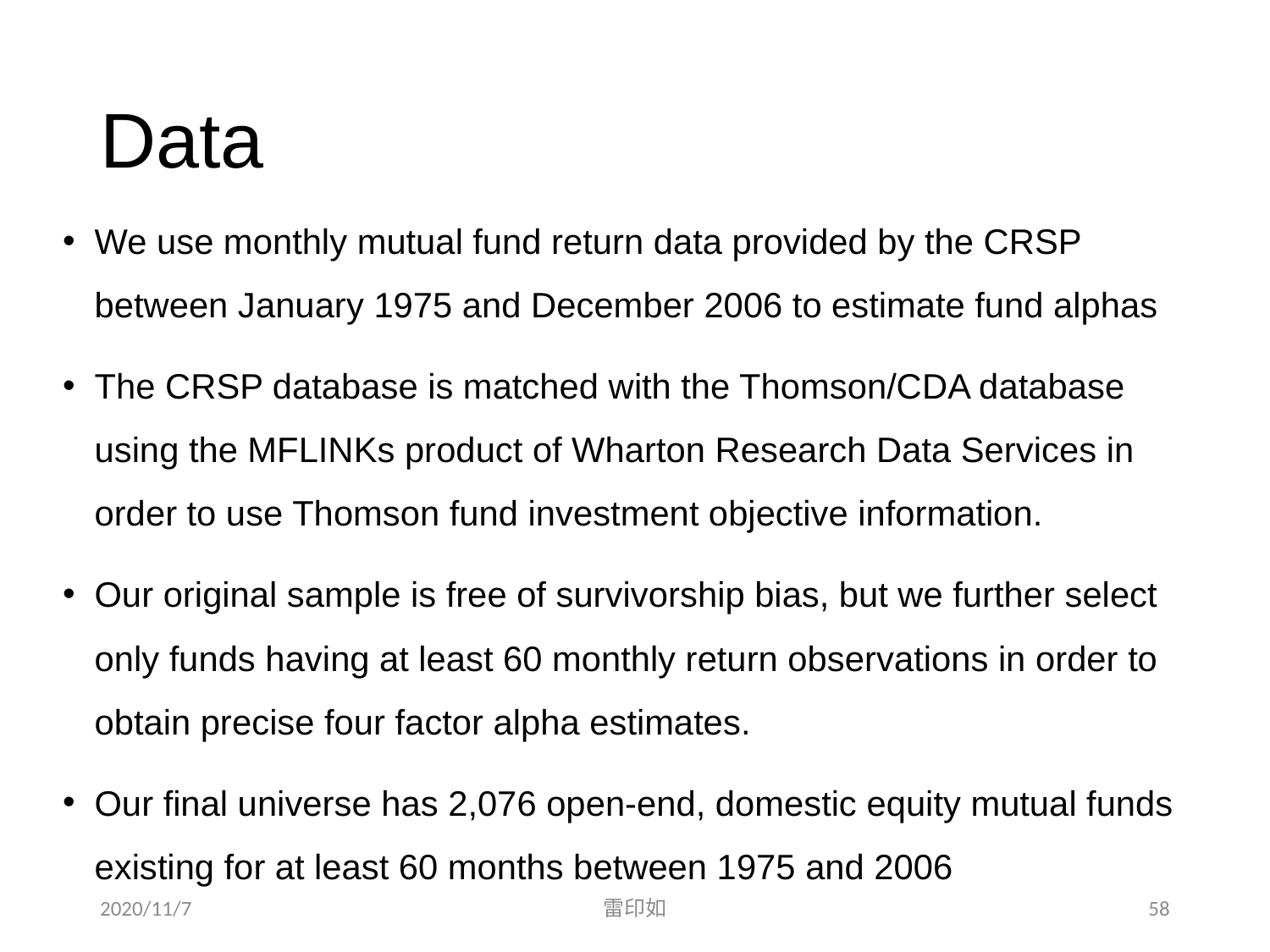

# Data
We use monthly mutual fund return data provided by the CRSP between January 1975 and December 2006 to estimate fund alphas
The CRSP database is matched with the Thomson/CDA database using the MFLINKs product of Wharton Research Data Services in order to use Thomson fund investment objective information.
Our original sample is free of survivorship bias, but we further select only funds having at least 60 monthly return observations in order to obtain precise four factor alpha estimates.
Our final universe has 2,076 open-end, domestic equity mutual funds existing for at least 60 months between 1975 and 2006
2020/11/7
雷印如
58